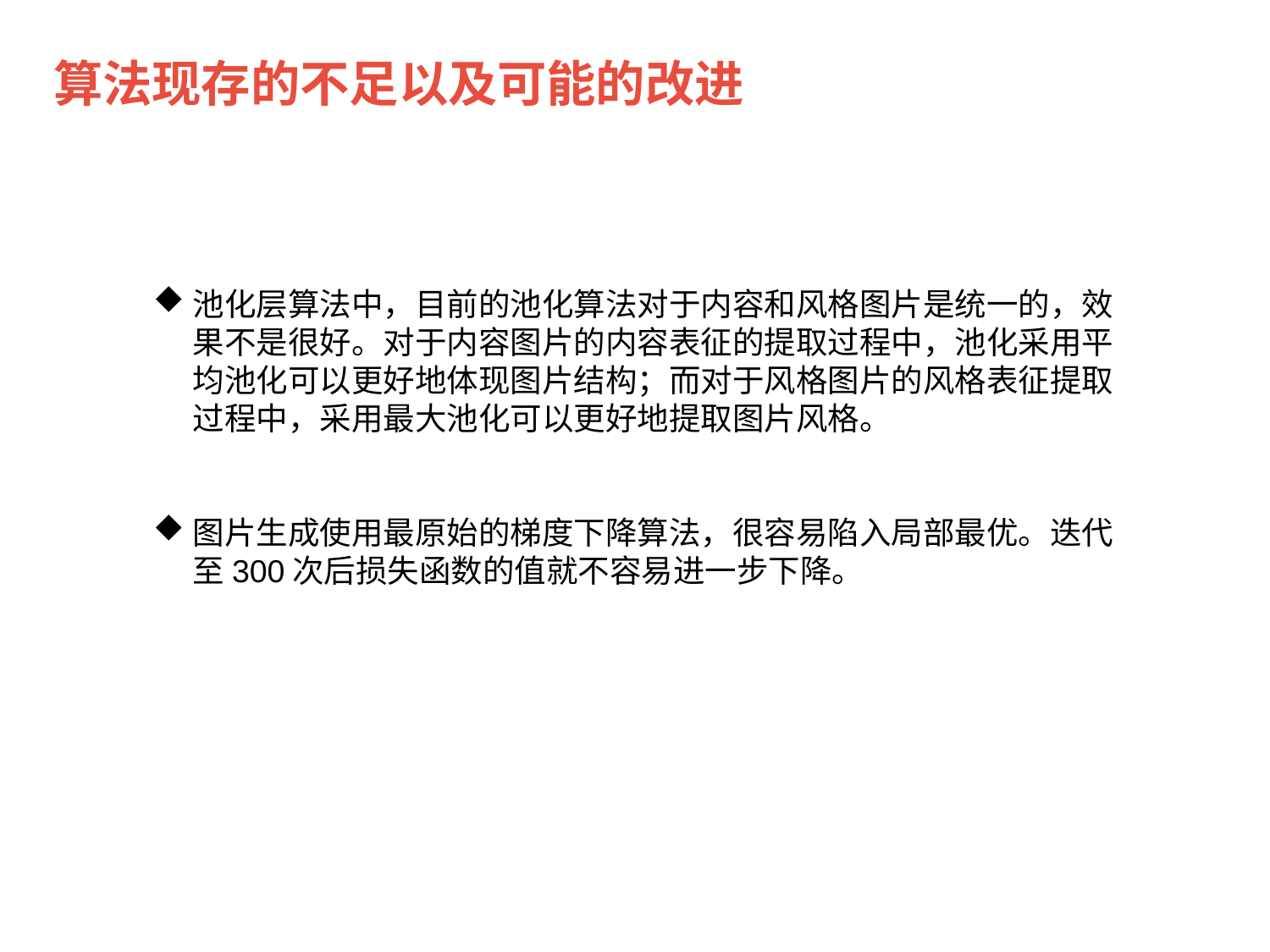

算法现存的不足以及可能的改进
池化层算法中，目前的池化算法对于内容和风格图片是统一的，效果不是很好。对于内容图片的内容表征的提取过程中，池化采用平均池化可以更好地体现图片结构；而对于风格图片的风格表征提取过程中，采用最大池化可以更好地提取图片风格。

图片生成使用最原始的梯度下降算法，很容易陷入局部最优。迭代至300次后损失函数的值就不容易进一步下降。